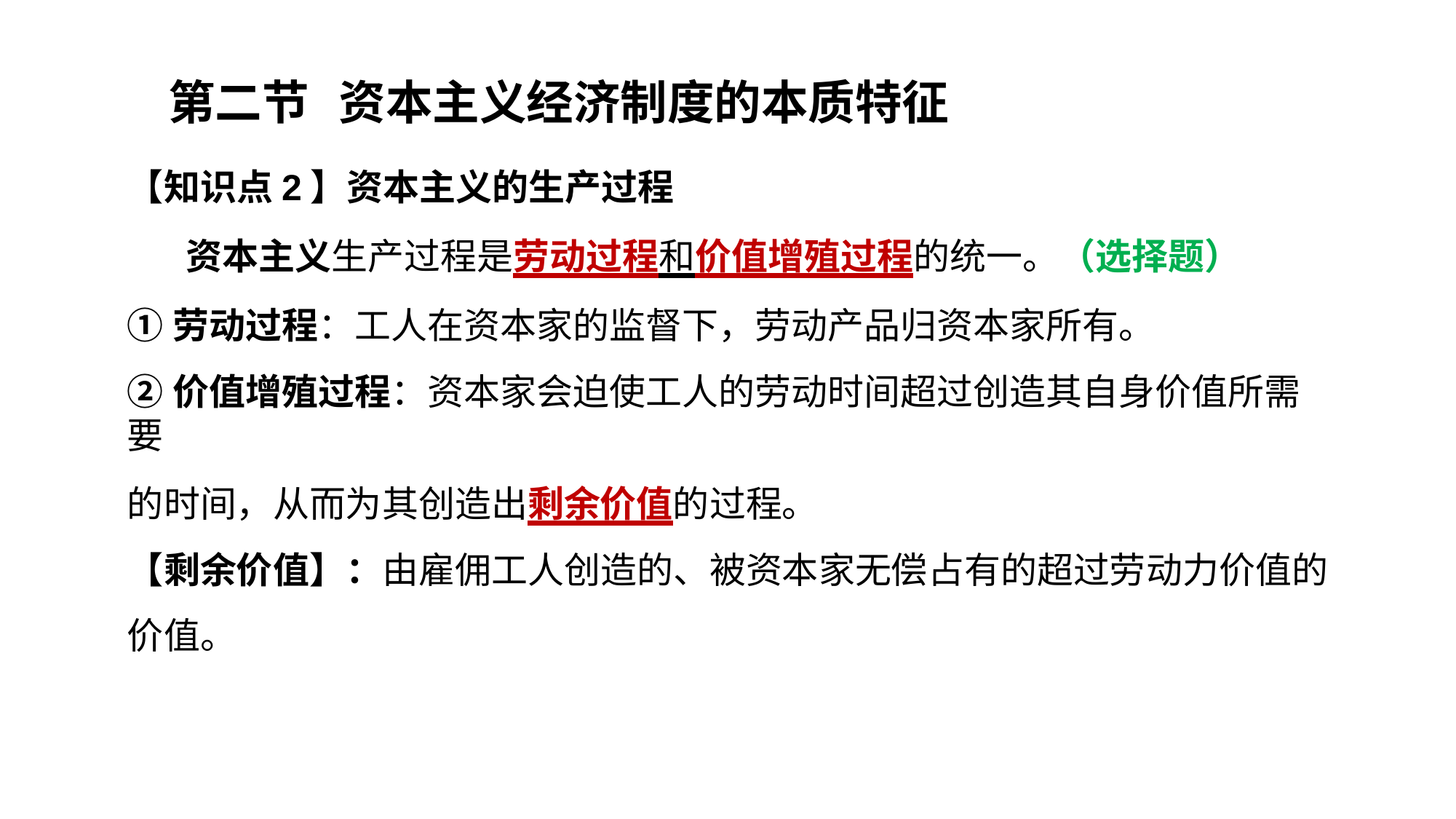

四章

# 第二节	资本主义经济制度的本质特征
【知识点2】资本主义的生产过程
资本主义生产过程是劳动过程和价值增殖过程的统一。（选择题）
①劳动过程：工人在资本家的监督下，劳动产品归资本家所有。
②价值增殖过程：资本家会迫使工人的劳动时间超过创造其自身价值所需要
的时间，从而为其创造出剩余价值的过程。
【剩余价值】：由雇佣工人创造的、被资本家无偿占有的超过劳动力价值的价值。